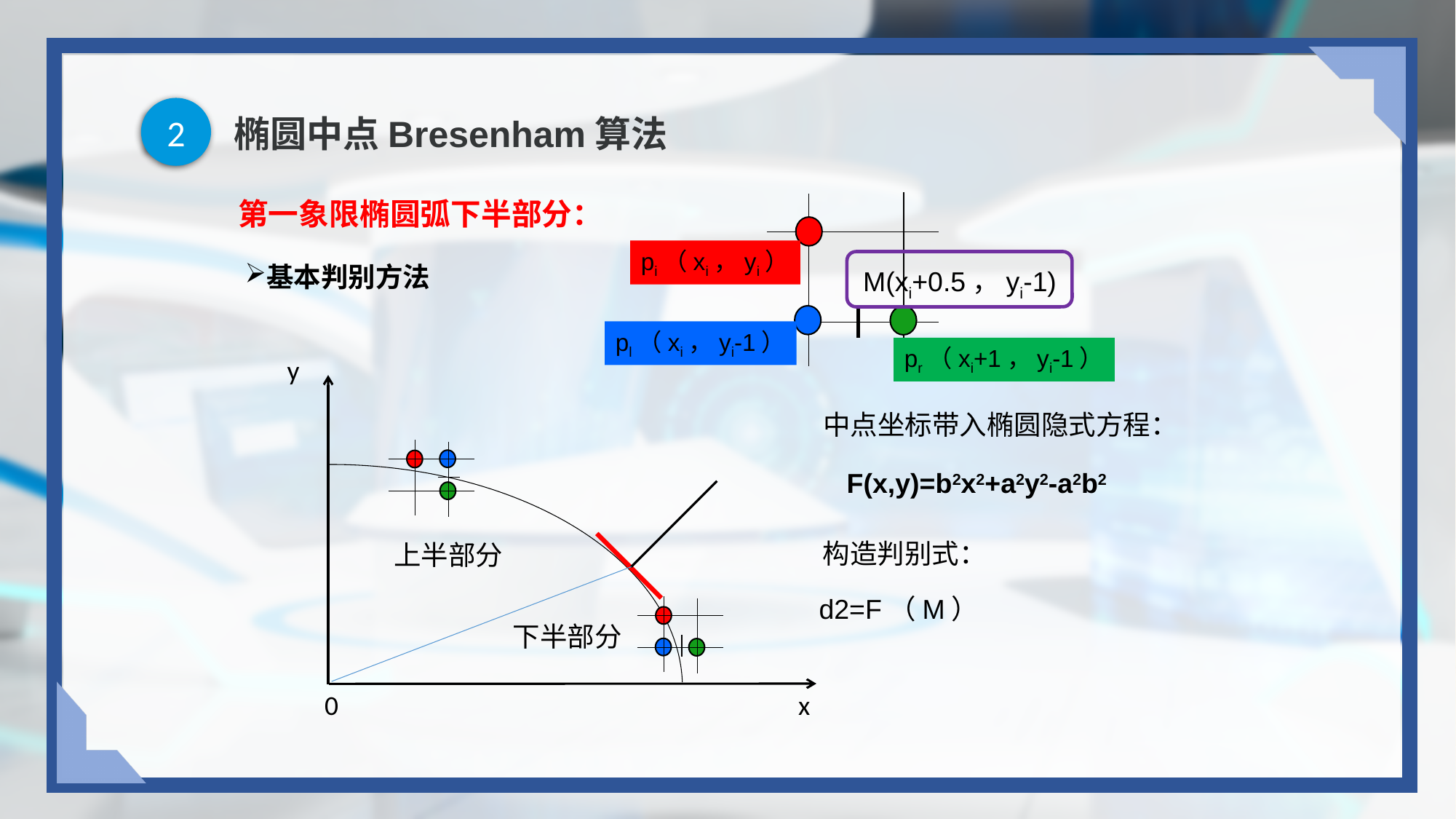

2
# 椭圆中点Bresenham算法
第一象限椭圆弧下半部分：

pi（xi，yi）

基本判别方法
M(xi+0.5，yi-1)

pl（xi，yi-1）
pr（xi+1，yi-1）
y
中点坐标带入椭圆隐式方程：
F(x,y)=b2x2+a2y2-a2b2

构造判别式：
d2=F（M）
上半部分

下半部分
x
0